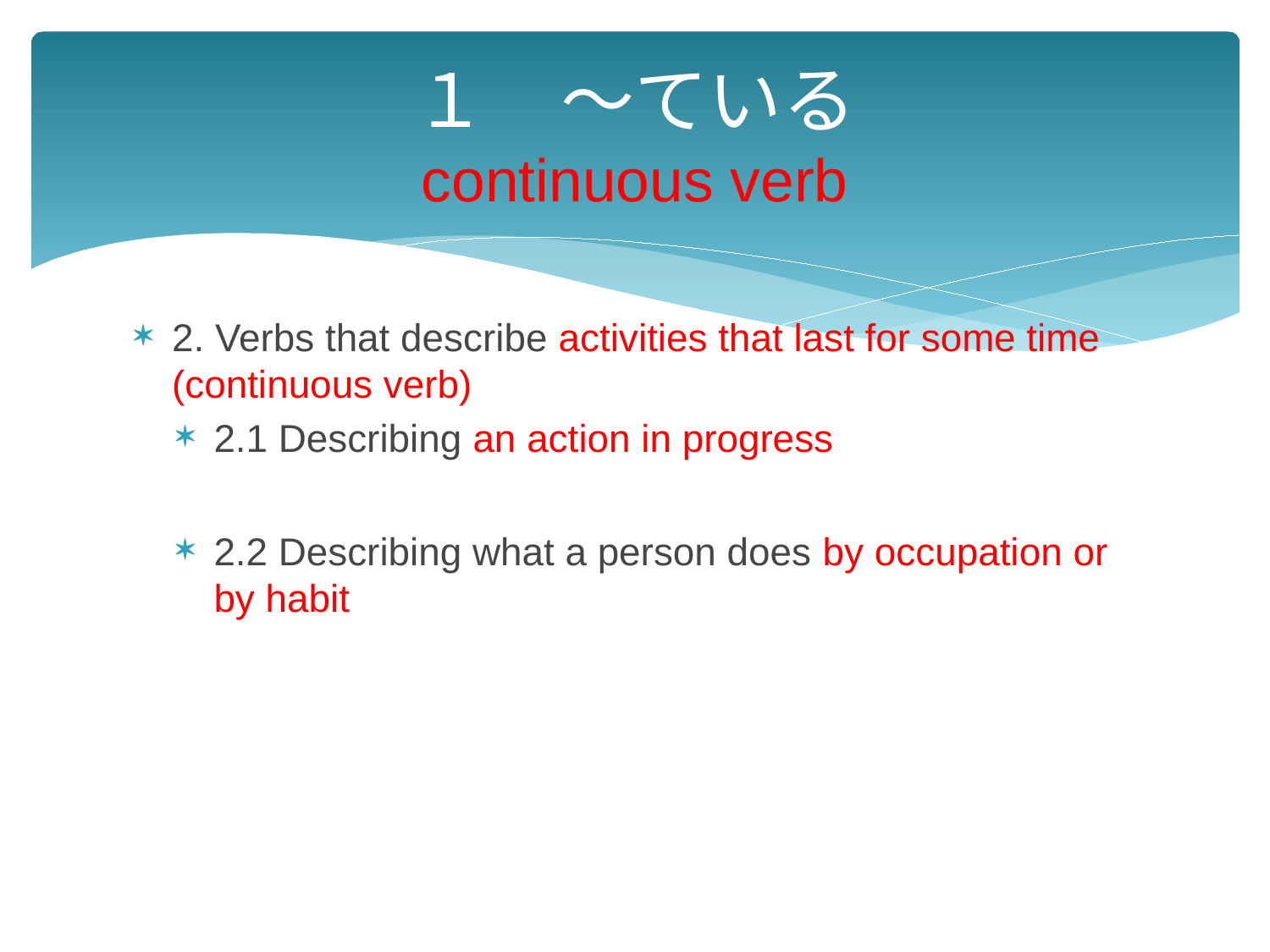

# １　～ている continuous verb
2. Verbs that describe activities that last for some time (continuous verb)
2.1 Describing an action in progress

2.2 Describing what a person does by occupation or by habit